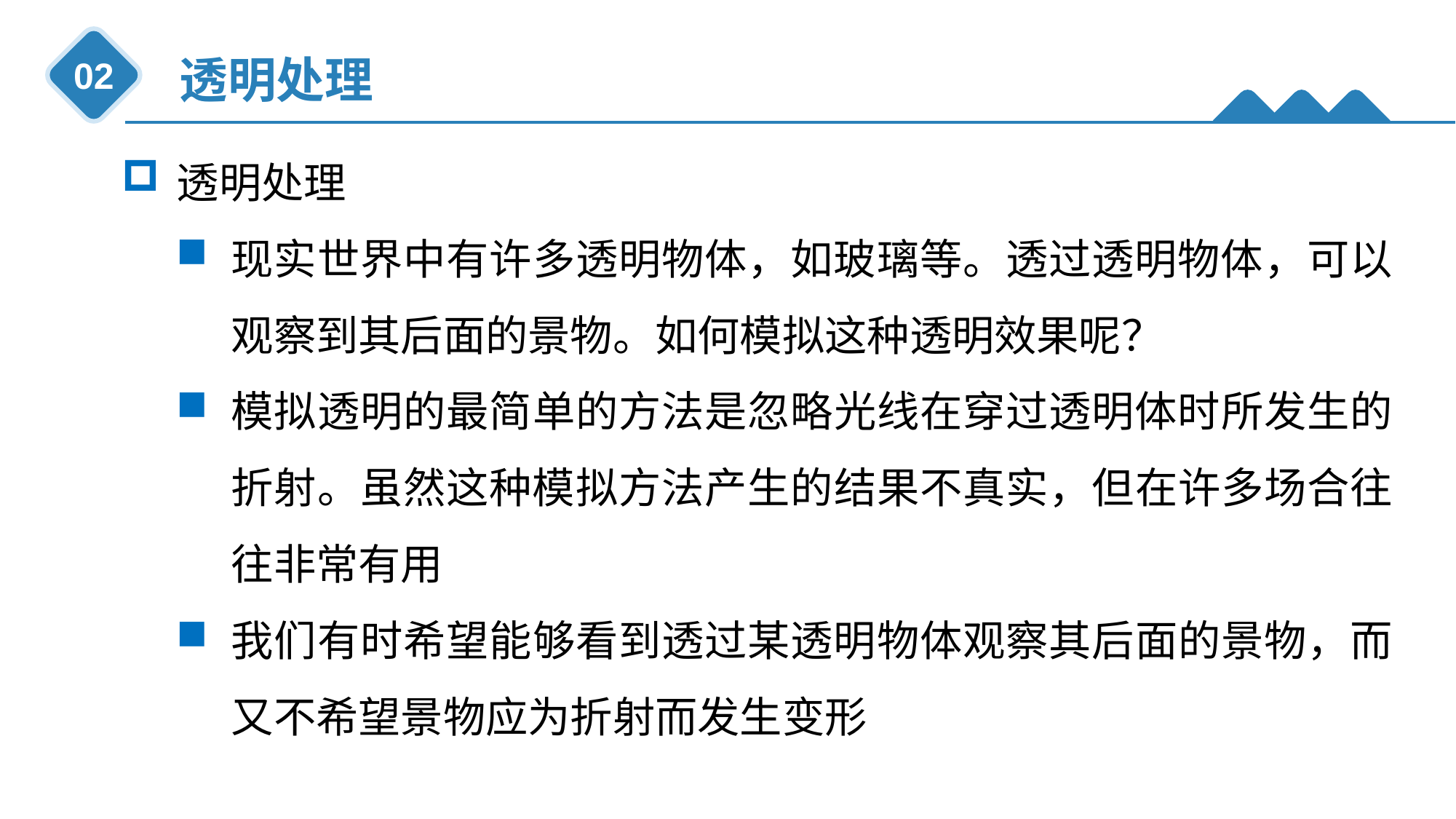

透明处理
02

透明处理
现实世界中有许多透明物体，如玻璃等。透过透明物体，可以观察到其后面的景物。如何模拟这种透明效果呢？
模拟透明的最简单的方法是忽略光线在穿过透明体时所发生的折射。虽然这种模拟方法产生的结果不真实，但在许多场合往往非常有用
我们有时希望能够看到透过某透明物体观察其后面的景物，而又不希望景物应为折射而发生变形